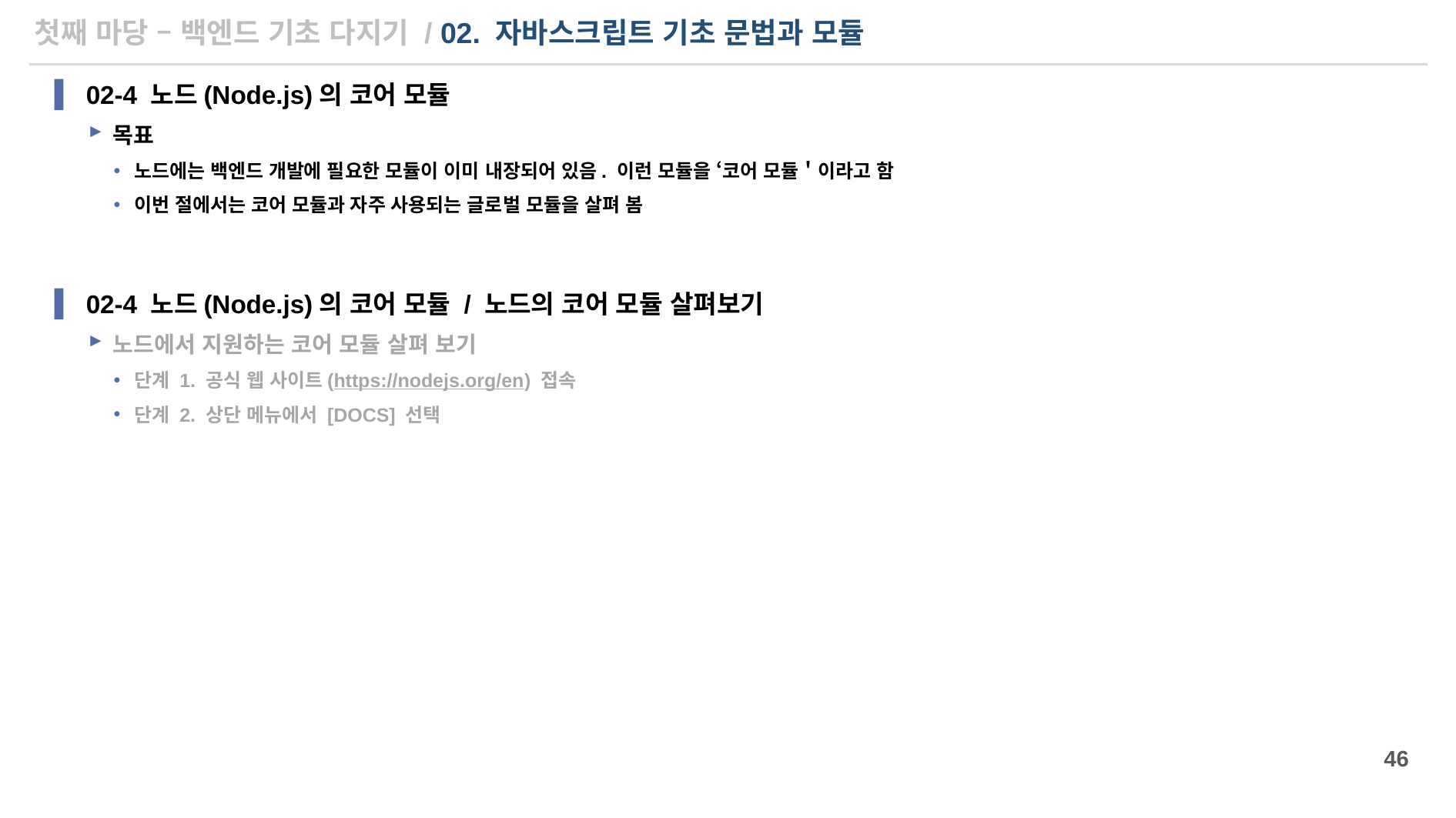

# 첫째 마당 – 백엔드 기초 다지기 / 02. 자바스크립트 기초 문법과 모듈
02-4 노드(Node.js)의 코어 모듈
목표
노드에는 백엔드 개발에 필요한 모듈이 이미 내장되어 있음. 이런 모듈을 ‘코어 모듈＇이라고 함
이번 절에서는 코어 모듈과 자주 사용되는 글로벌 모듈을 살펴 봄

02-4 노드(Node.js)의 코어 모듈 / 노드의 코어 모듈 살펴보기
노드에서 지원하는 코어 모듈 살펴 보기
단계 1. 공식 웹 사이트(https://nodejs.org/en) 접속
단계 2. 상단 메뉴에서 [DOCS] 선택

46